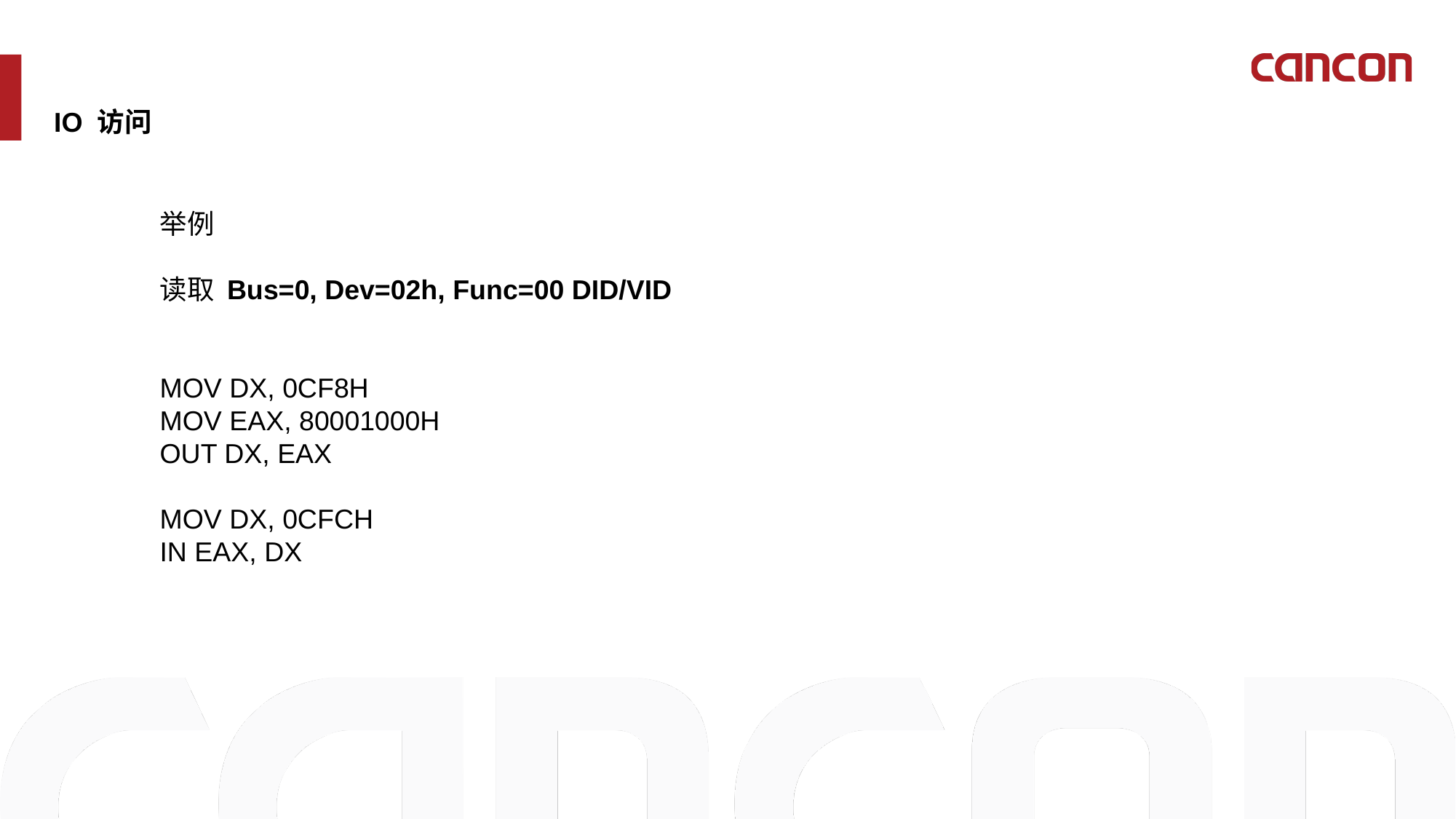

IO 访问
举例

读取 Bus=0, Dev=02h, Func=00 DID/VID

MOV DX, 0CF8H
MOV EAX, 80001000H
OUT DX, EAX

MOV DX, 0CFCH
IN EAX, DX